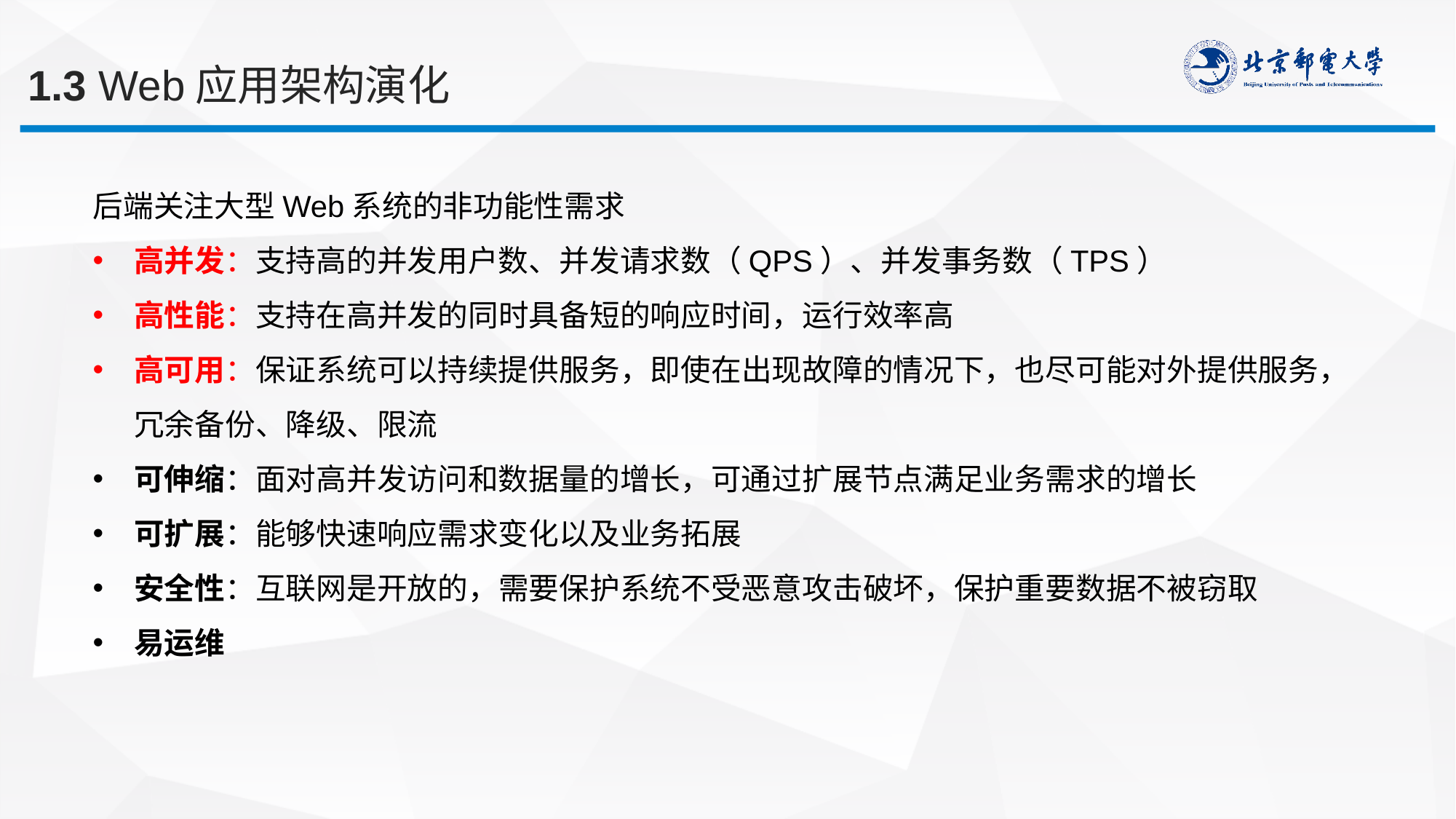

1.3 Web应用架构演化

后端关注大型Web系统的非功能性需求
高并发：支持高的并发用户数、并发请求数（QPS）、并发事务数（TPS）
高性能：支持在高并发的同时具备短的响应时间，运行效率高
高可用：保证系统可以持续提供服务，即使在出现故障的情况下，也尽可能对外提供服务，冗余备份、降级、限流
可伸缩：面对高并发访问和数据量的增长，可通过扩展节点满足业务需求的增长
可扩展：能够快速响应需求变化以及业务拓展
安全性：互联网是开放的，需要保护系统不受恶意攻击破坏，保护重要数据不被窃取
易运维